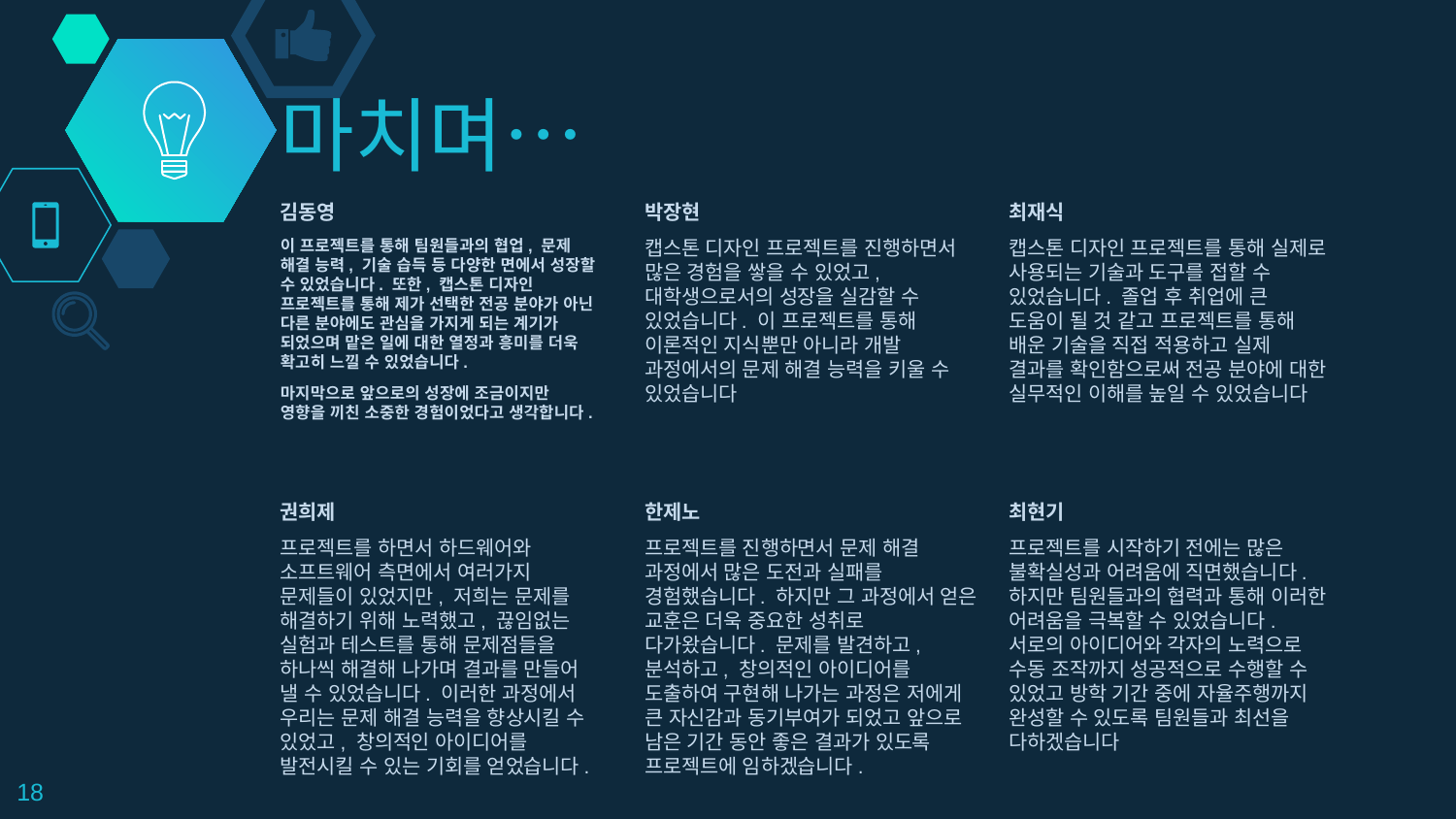

# 마치며…
최재식
캡스톤 디자인 프로젝트를 통해 실제로 사용되는 기술과 도구를 접할 수 있었습니다. 졸업 후 취업에 큰 도움이 될 것 같고 프로젝트를 통해 배운 기술을 직접 적용하고 실제 결과를 확인함으로써 전공 분야에 대한 실무적인 이해를 높일 수 있었습니다
김동영
이 프로젝트를 통해 팀원들과의 협업, 문제 해결 능력, 기술 습득 등 다양한 면에서 성장할 수 있었습니다. 또한, 캡스톤 디자인 프로젝트를 통해 제가 선택한 전공 분야가 아닌 다른 분야에도 관심을 가지게 되는 계기가 되었으며 맡은 일에 대한 열정과 흥미를 더욱 확고히 느낄 수 있었습니다.
마지막으로 앞으로의 성장에 조금이지만 영향을 끼친 소중한 경험이었다고 생각합니다.
박장현
캡스톤 디자인 프로젝트를 진행하면서 많은 경험을 쌓을 수 있었고, 대학생으로서의 성장을 실감할 수 있었습니다. 이 프로젝트를 통해 이론적인 지식뿐만 아니라 개발 과정에서의 문제 해결 능력을 키울 수 있었습니다
한제노
프로젝트를 진행하면서 문제 해결 과정에서 많은 도전과 실패를 경험했습니다. 하지만 그 과정에서 얻은 교훈은 더욱 중요한 성취로 다가왔습니다. 문제를 발견하고, 분석하고, 창의적인 아이디어를 도출하여 구현해 나가는 과정은 저에게 큰 자신감과 동기부여가 되었고 앞으로 남은 기간 동안 좋은 결과가 있도록 프로젝트에 임하겠습니다.
권희제
프로젝트를 하면서 하드웨어와 소프트웨어 측면에서 여러가지 문제들이 있었지만, 저희는 문제를 해결하기 위해 노력했고, 끊임없는 실험과 테스트를 통해 문제점들을 하나씩 해결해 나가며 결과를 만들어 낼 수 있었습니다. 이러한 과정에서 우리는 문제 해결 능력을 향상시킬 수 있었고, 창의적인 아이디어를 발전시킬 수 있는 기회를 얻었습니다.
최현기
프로젝트를 시작하기 전에는 많은 불확실성과 어려움에 직면했습니다. 하지만 팀원들과의 협력과 통해 이러한 어려움을 극복할 수 있었습니다. 서로의 아이디어와 각자의 노력으로 수동 조작까지 성공적으로 수행할 수 있었고 방학 기간 중에 자율주행까지 완성할 수 있도록 팀원들과 최선을 다하겠습니다
18